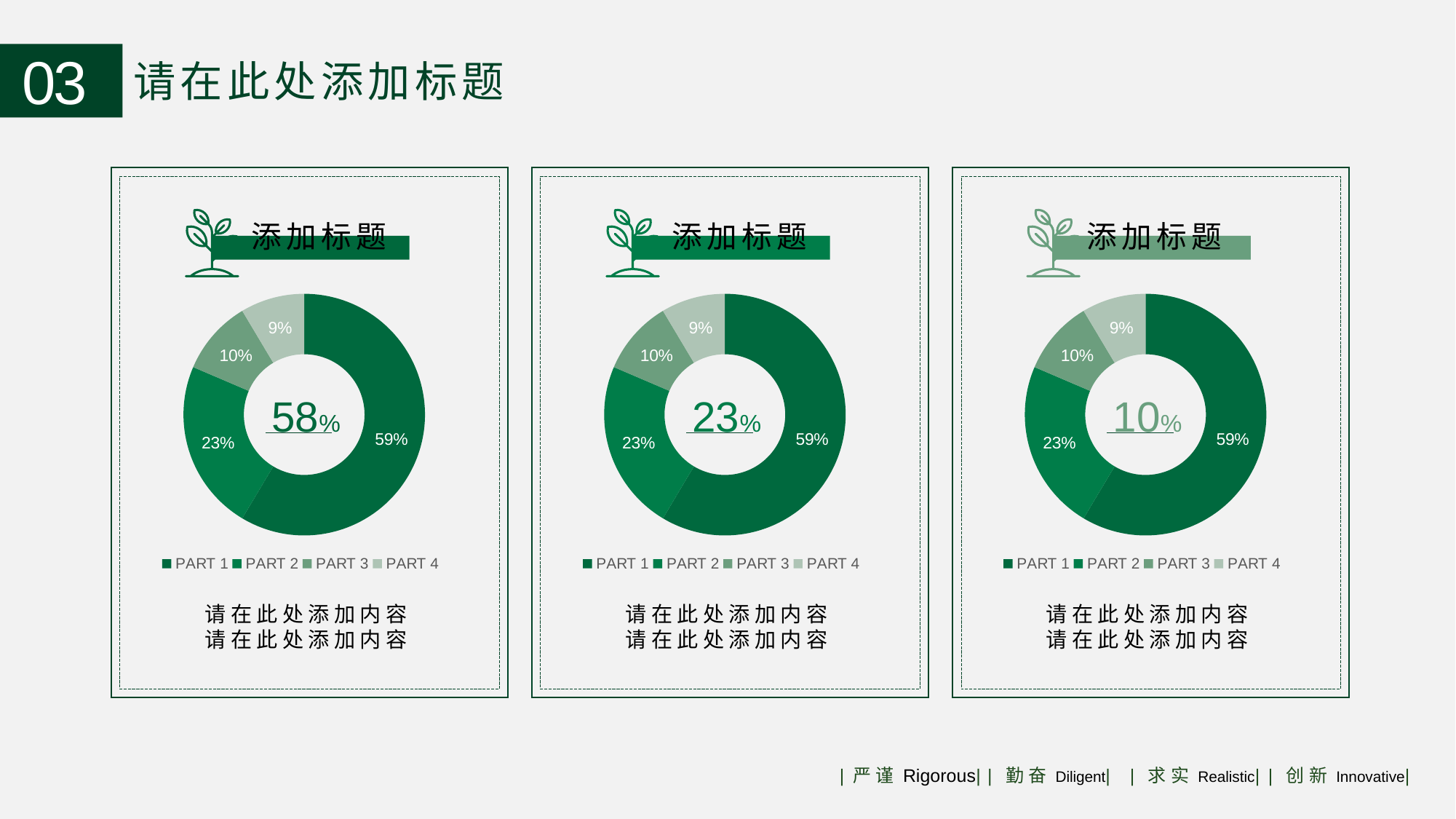

03

请在此处添加标题

添加标题
添加标题
添加标题

### Chart

| Category | 销售额 |
|---|---|
| PART 1 | 8.2 |
| PART 2 | 3.2 |
| PART 3 | 1.4 |
| PART 4 | 1.2 |

### Chart

| Category | 销售额 |
|---|---|
| PART 1 | 8.2 |
| PART 2 | 3.2 |
| PART 3 | 1.4 |
| PART 4 | 1.2 |

### Chart

| Category | 销售额 |
|---|---|
| PART 1 | 8.2 |
| PART 2 | 3.2 |
| PART 3 | 1.4 |
| PART 4 | 1.2 |
58%
23%
10%
请在此处添加内容请在此处添加内容
请在此处添加内容请在此处添加内容
请在此处添加内容请在此处添加内容